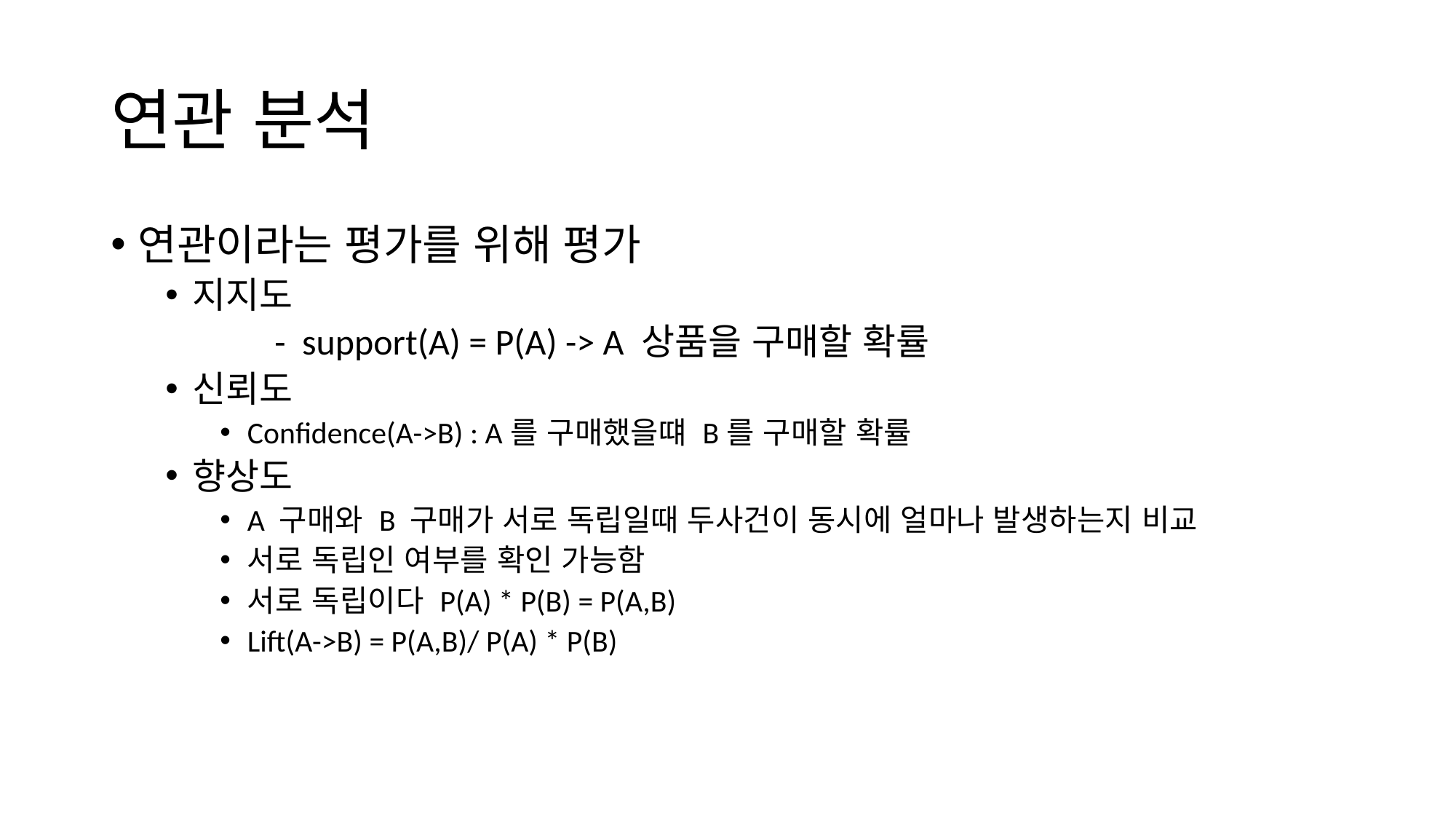

# 연관 분석
연관이라는 평가를 위해 평가
지지도
	-  support(A) = P(A) -> A 상품을 구매할 확률
신뢰도
Confidence(A->B) : A를 구매했을떄 B를 구매할 확률
향상도
A 구매와 B 구매가 서로 독립일때 두사건이 동시에 얼마나 발생하는지 비교
서로 독립인 여부를 확인 가능함
서로 독립이다 P(A) * P(B) = P(A,B)
Lift(A->B) = P(A,B)/ P(A) * P(B)